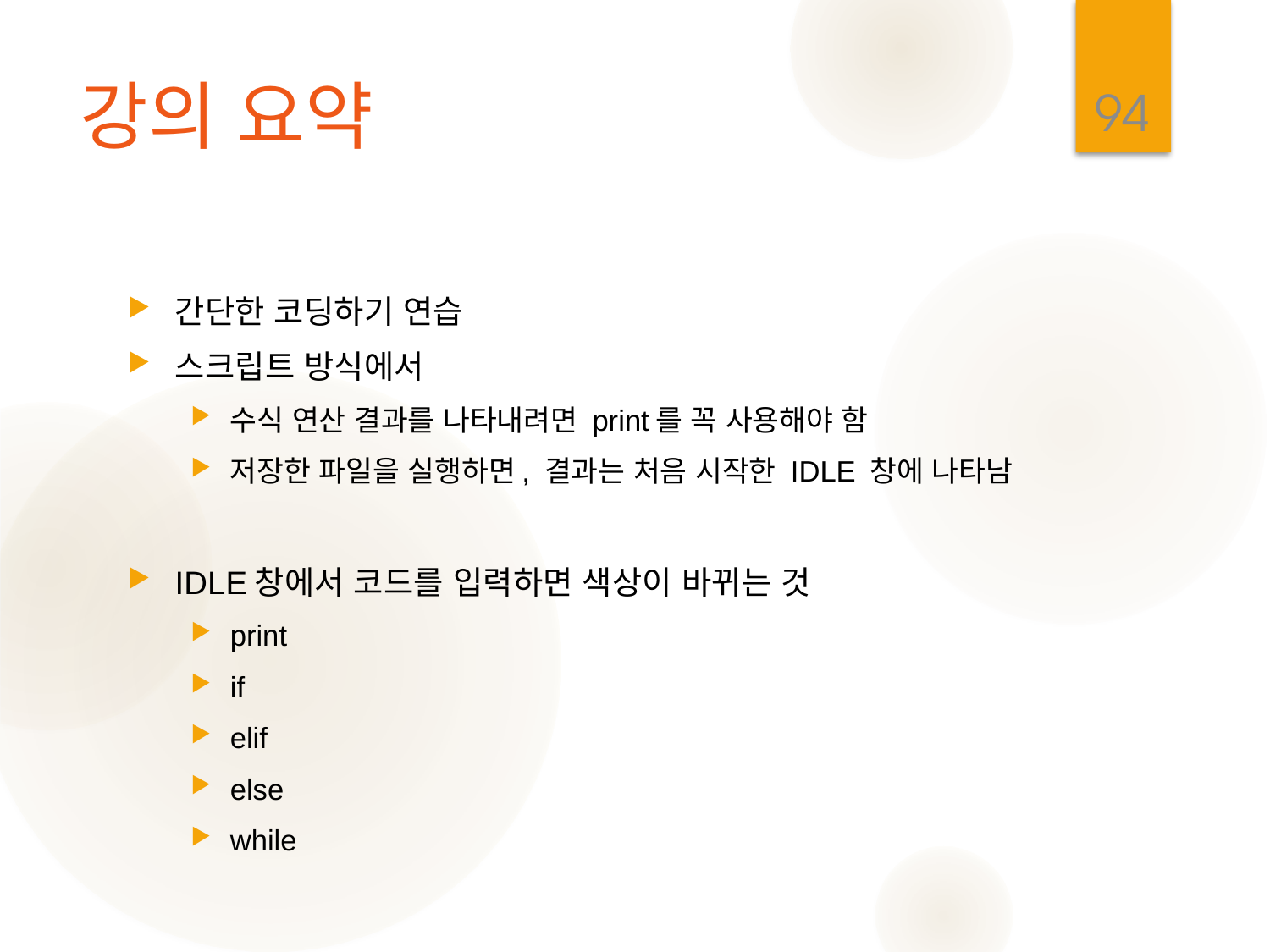

94
# 강의 요약
간단한 코딩하기 연습
스크립트 방식에서
수식 연산 결과를 나타내려면 print를 꼭 사용해야 함
저장한 파일을 실행하면, 결과는 처음 시작한 IDLE 창에 나타남

IDLE창에서 코드를 입력하면 색상이 바뀌는 것
print
if
elif
else
while